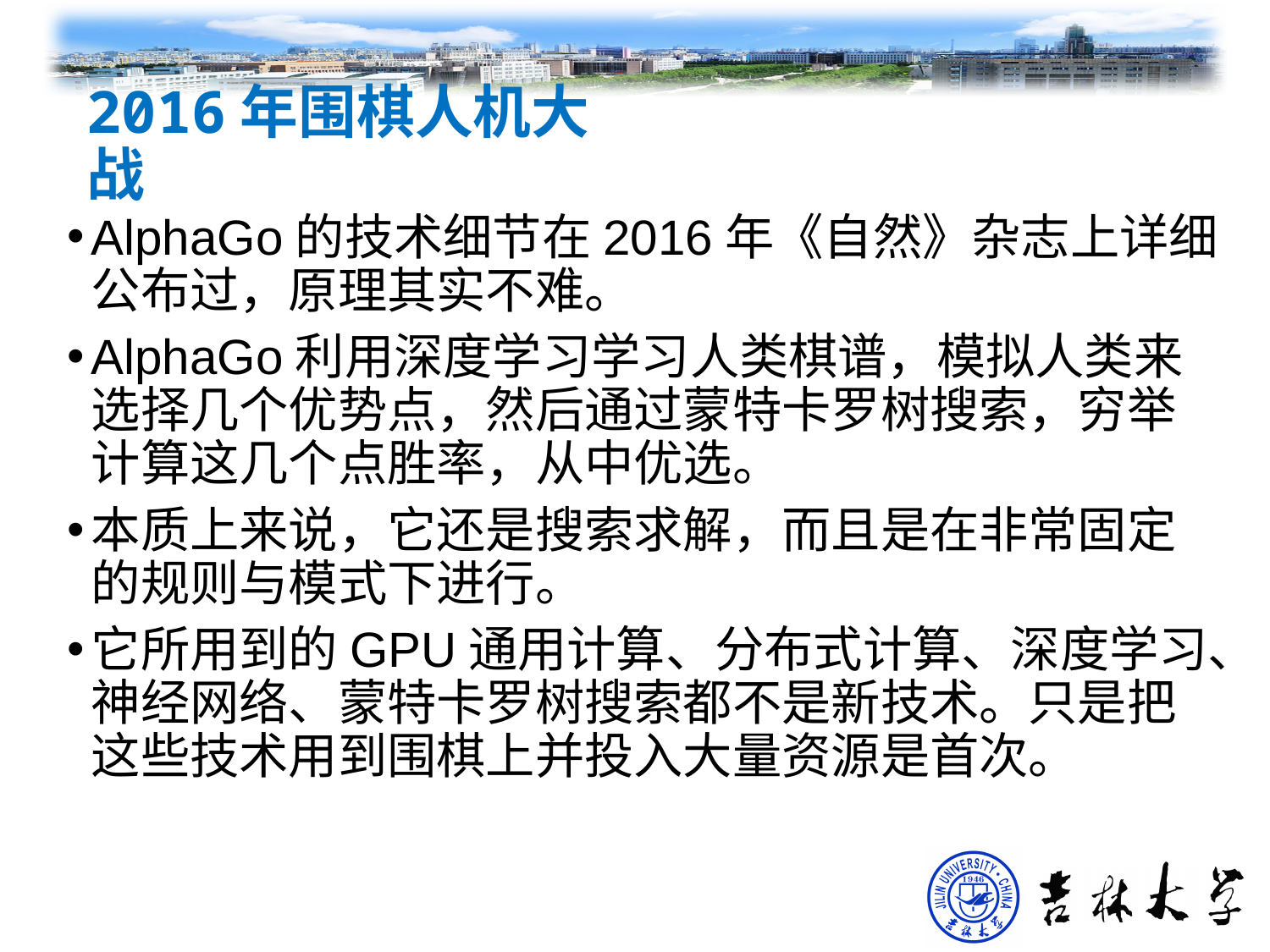

2016年围棋人机大战
AlphaGo的技术细节在2016年《自然》杂志上详细公布过，原理其实不难。
AlphaGo利用深度学习学习人类棋谱，模拟人类来选择几个优势点，然后通过蒙特卡罗树搜索，穷举计算这几个点胜率，从中优选。
本质上来说，它还是搜索求解，而且是在非常固定的规则与模式下进行。
它所用到的GPU通用计算、分布式计算、深度学习、神经网络、蒙特卡罗树搜索都不是新技术。只是把这些技术用到围棋上并投入大量资源是首次。